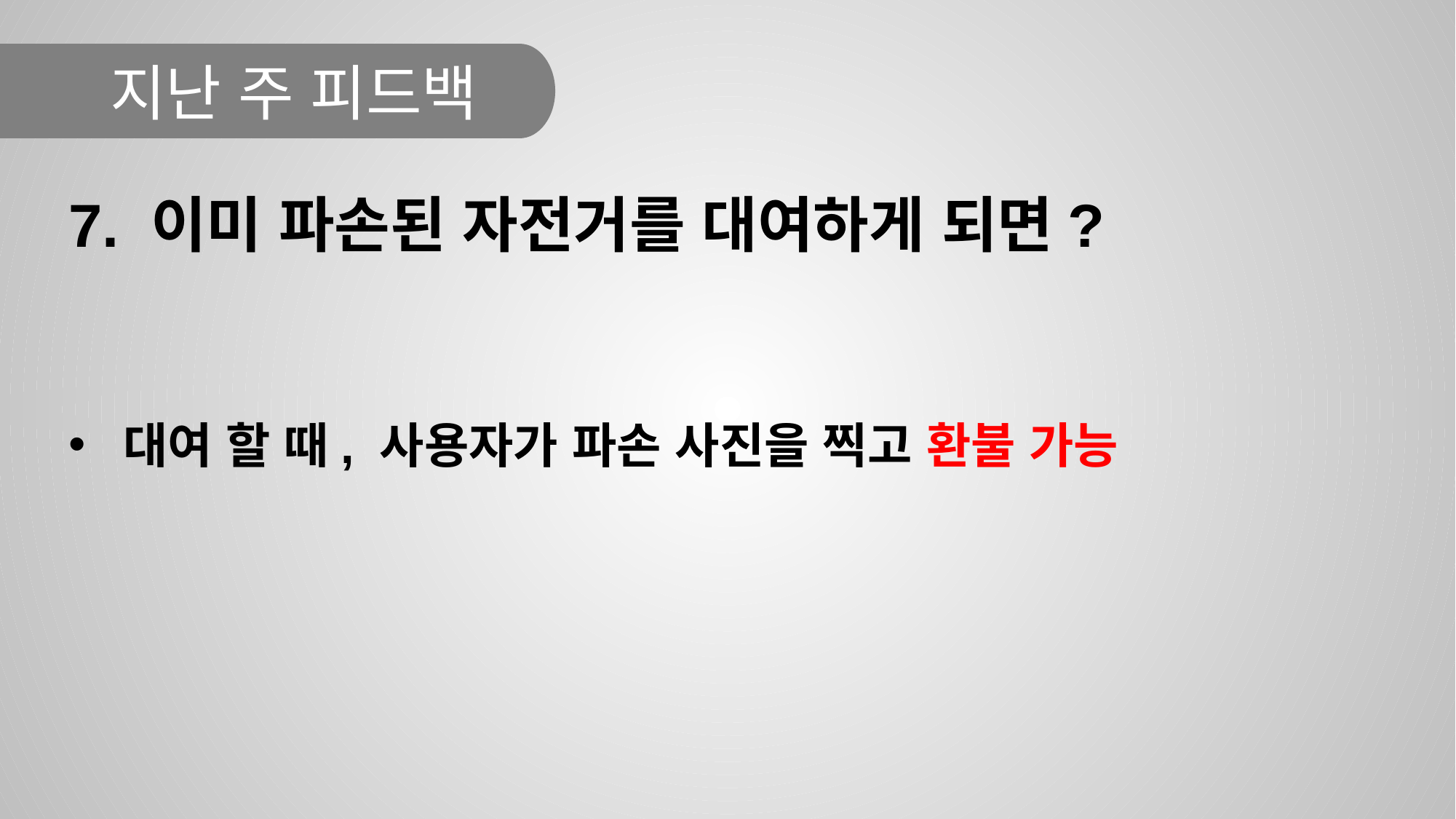

지난 주 피드백
7. 이미 파손된 자전거를 대여하게 되면?
대여 할 때, 사용자가 파손 사진을 찍고 환불 가능